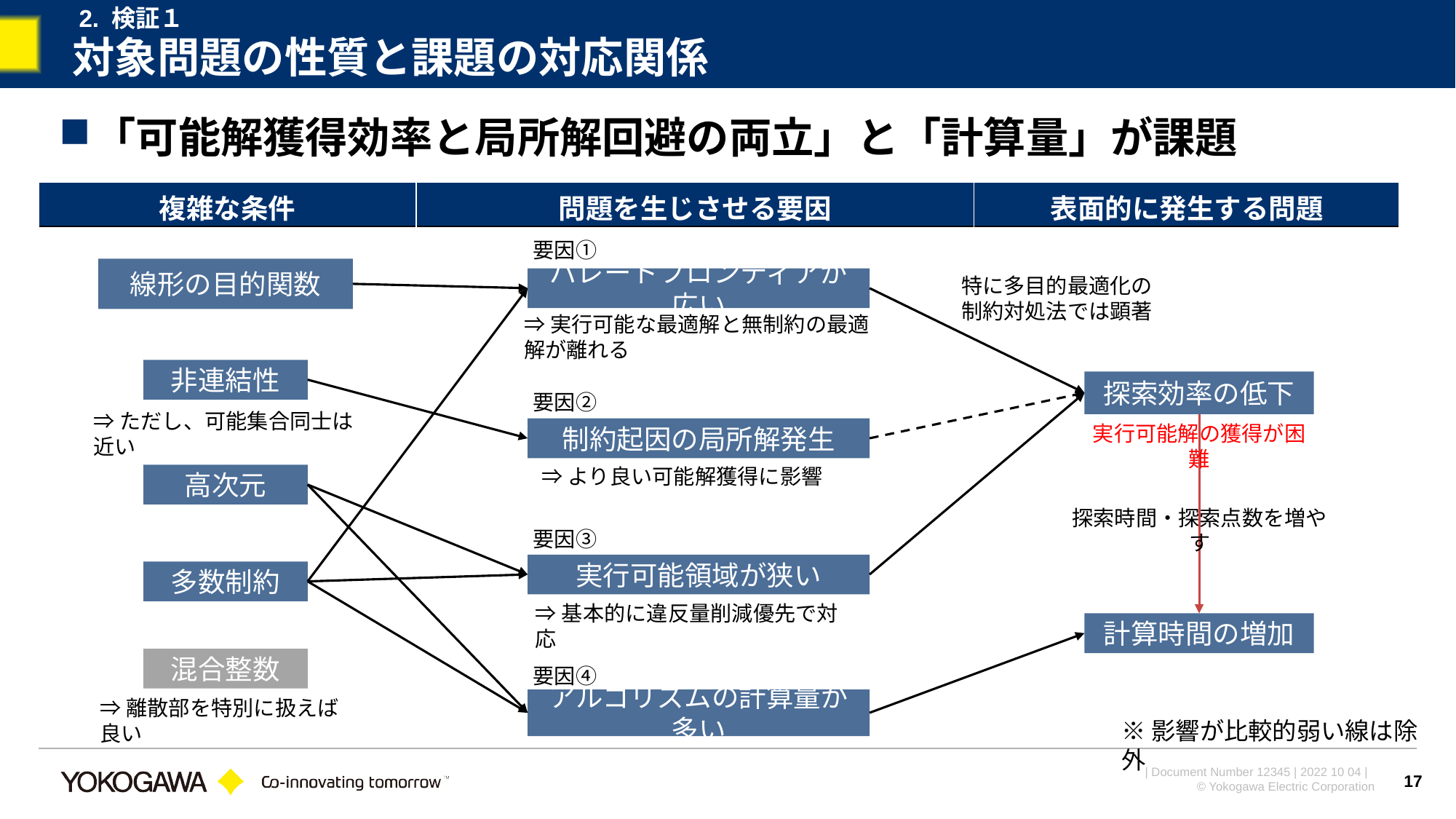

2. 検証１
# 対象問題の性質と課題の対応関係
「可能解獲得効率と局所解回避の両立」と「計算量」が課題
| 複雑な条件 | 問題を生じさせる要因 | 表面的に発生する問題 |
| --- | --- | --- |
要因①
線形の目的関数
特に多目的最適化の制約対処法では顕著
パレートフロンティアが広い
⇒実行可能な最適解と無制約の最適解が離れる
非連結性
探索効率の低下
要因②
⇒ただし、可能集合同士は近い
実行可能解の獲得が困難
制約起因の局所解発生
⇒より良い可能解獲得に影響
高次元
探索時間・探索点数を増やす
要因③
実行可能領域が狭い
多数制約
⇒基本的に違反量削減優先で対応
計算時間の増加
混合整数
要因④
アルゴリズムの計算量が多い
⇒離散部を特別に扱えば良い
※影響が比較的弱い線は除外
17